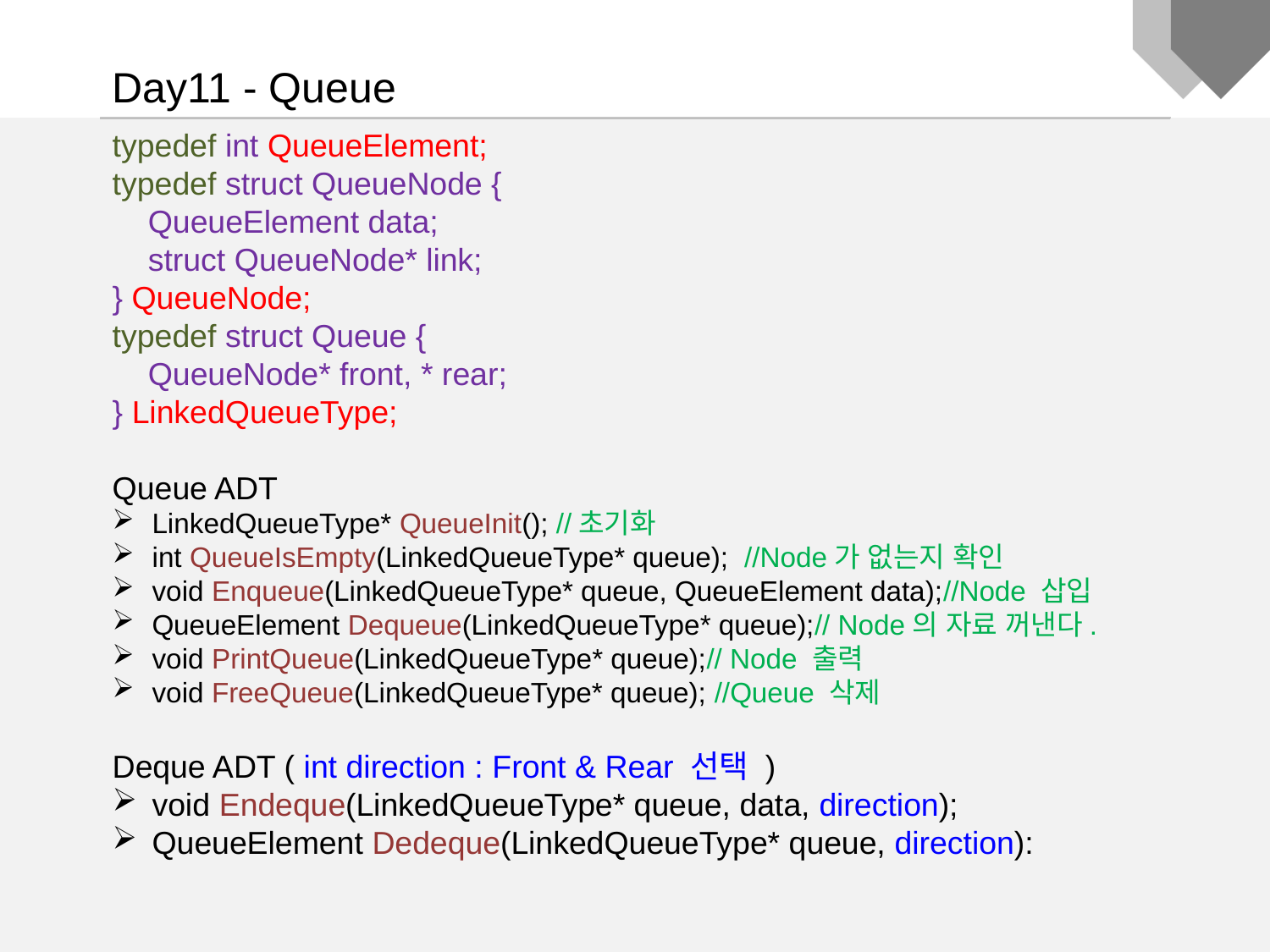

Day11 - Queue
typedef int QueueElement;
typedef struct QueueNode {
    QueueElement data;
    struct QueueNode* link;
} QueueNode;
typedef struct Queue {
    QueueNode* front, * rear;
} LinkedQueueType;

Queue ADT
LinkedQueueType* QueueInit(); //초기화
int QueueIsEmpty(LinkedQueueType* queue);  //Node가 없는지 확인
void Enqueue(LinkedQueueType* queue, QueueElement data);//Node 삽입
QueueElement Dequeue(LinkedQueueType* queue);// Node의 자료 꺼낸다.
void PrintQueue(LinkedQueueType* queue);// Node 출력
void FreeQueue(LinkedQueueType* queue); //Queue 삭제

Deque ADT ( int direction : Front & Rear 선택 )
void Endeque(LinkedQueueType* queue, data, direction);
QueueElement Dedeque(LinkedQueueType* queue, direction):